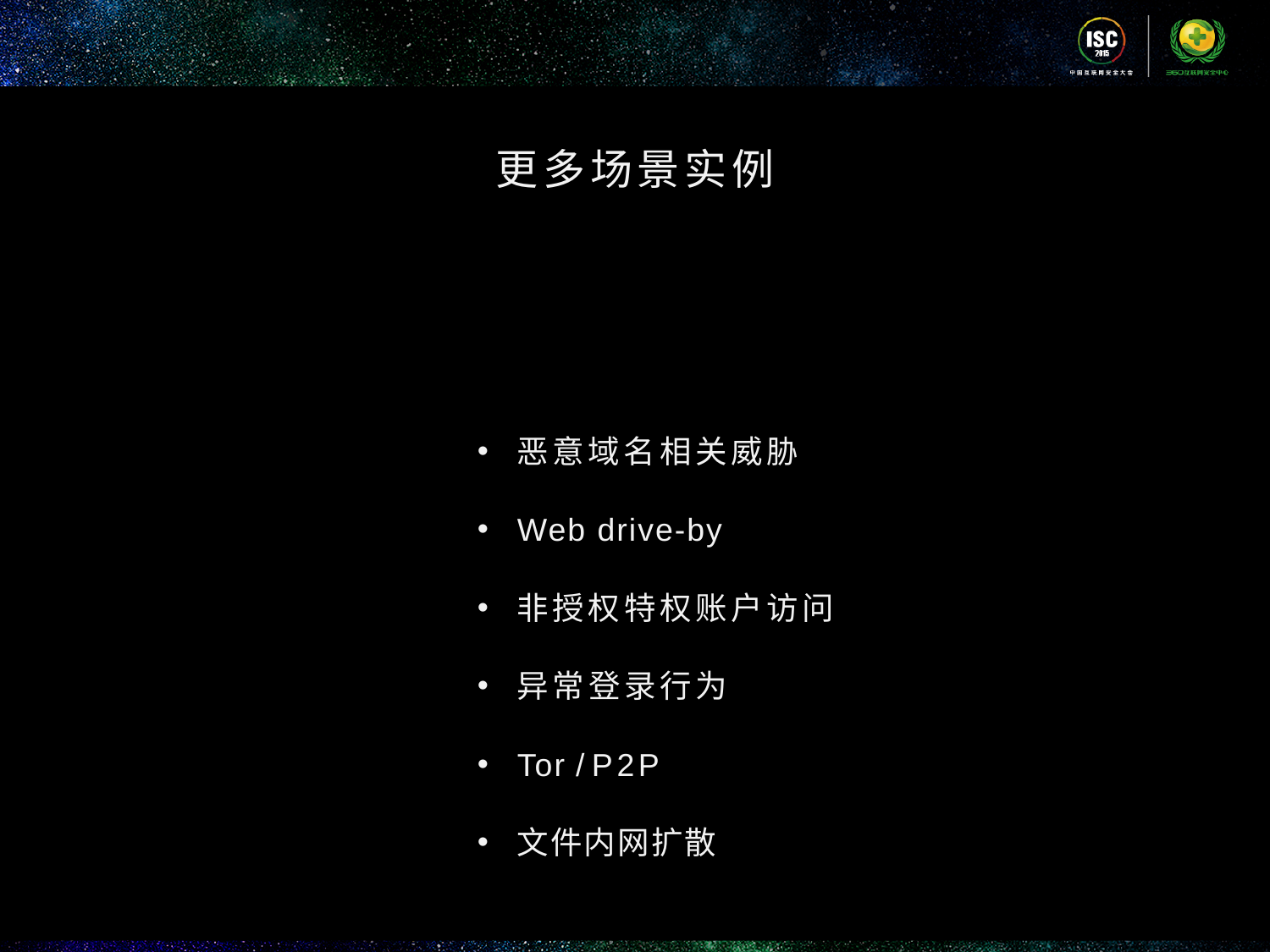

更多场景实例
恶意域名相关威胁
Web drive-by
非授权特权账户访问
异常登录行为
Tor / P2P
文件内网扩散